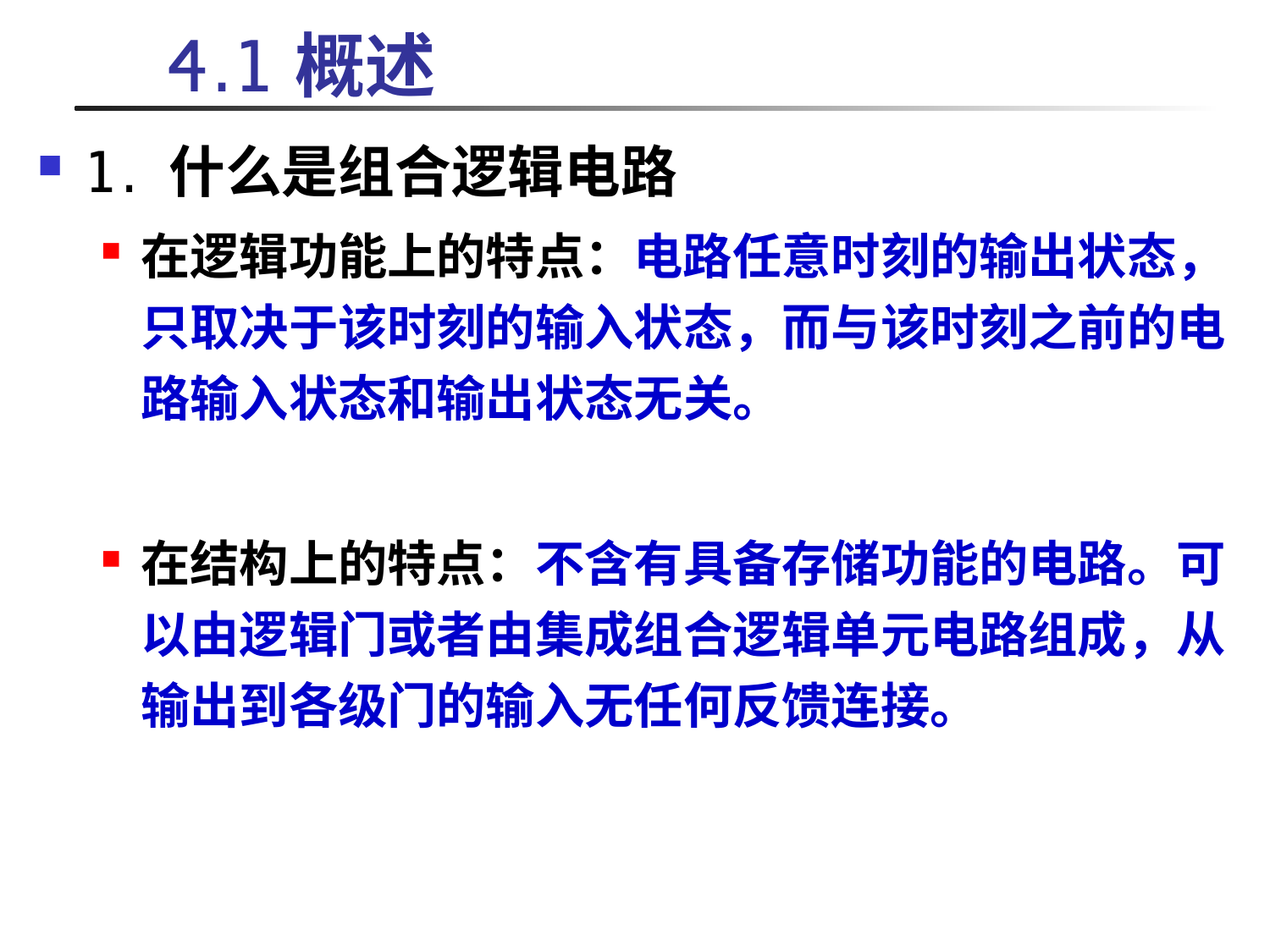

# 4.1	概述
1. 什么是组合逻辑电路
在逻辑功能上的特点：电路任意时刻的输出状态，只取决于该时刻的输入状态，而与该时刻之前的电路输入状态和输出状态无关。

在结构上的特点：不含有具备存储功能的电路。可以由逻辑门或者由集成组合逻辑单元电路组成，从输出到各级门的输入无任何反馈连接。